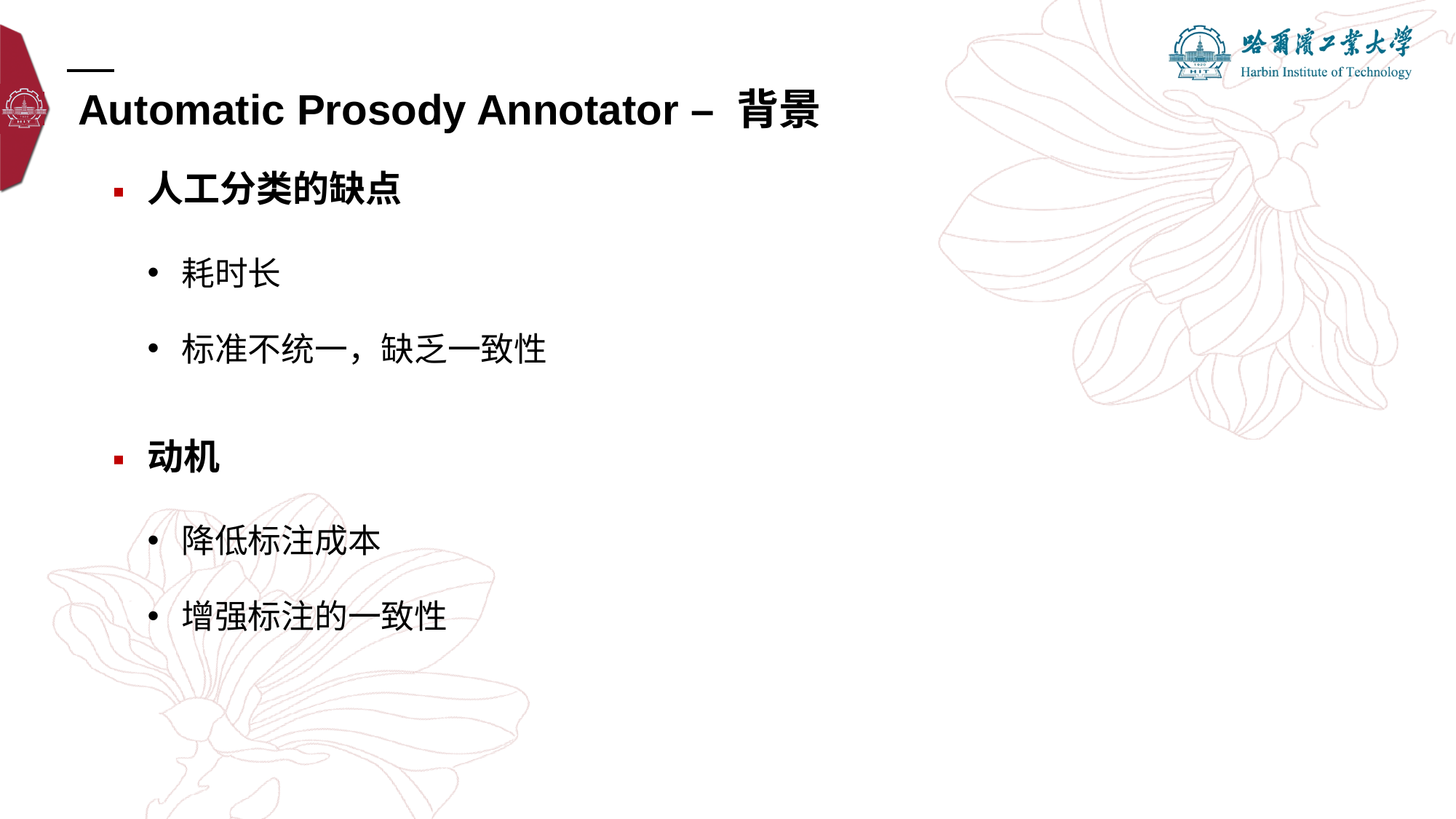

Automatic Prosody Annotator – 背景
人工分类的缺点

耗时长
标准不统一，缺乏一致性
动机

降低标注成本
增强标注的一致性